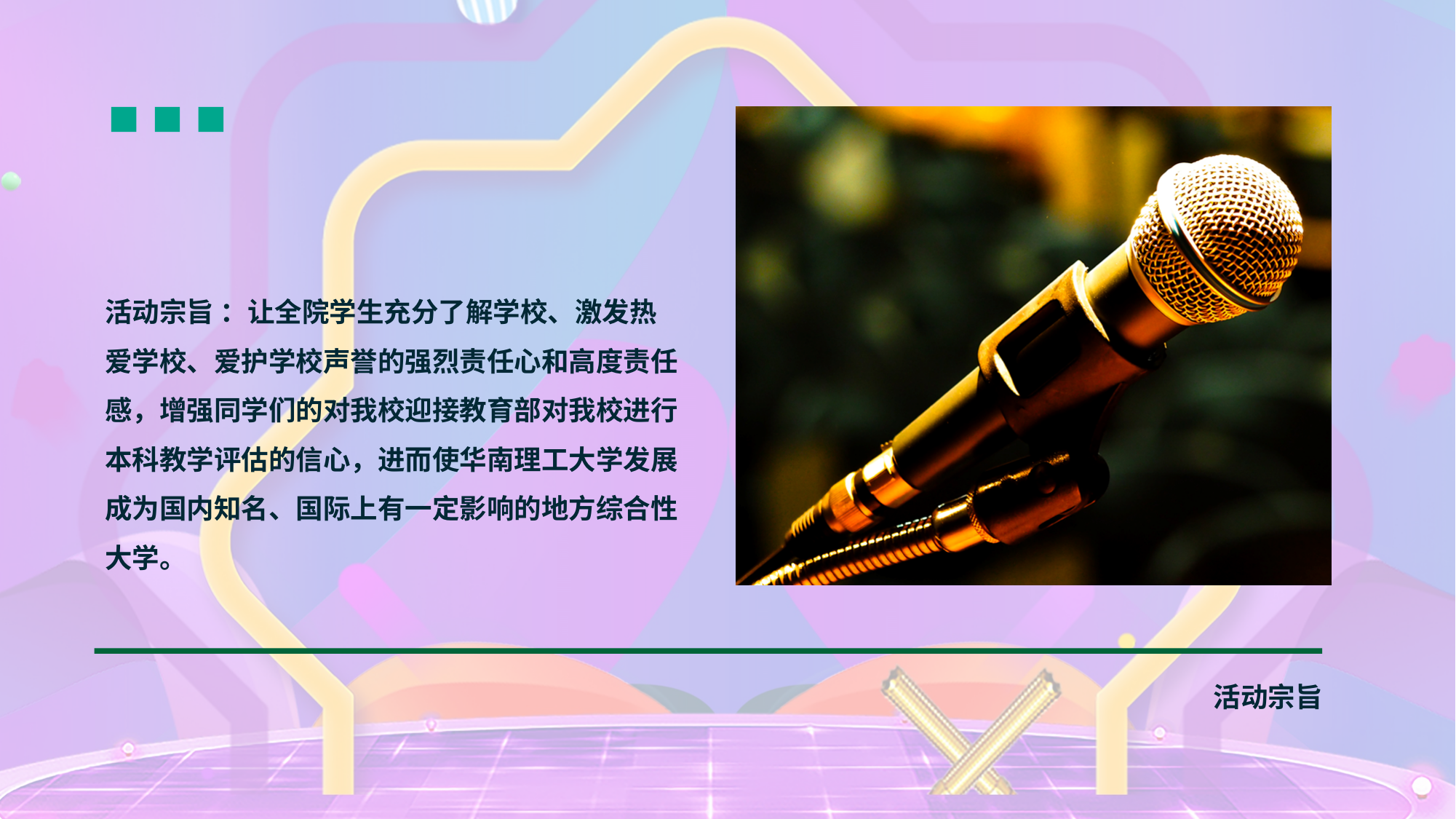

活动宗旨 ：让全院学生充分了解学校、激发热爱学校、爱护学校声誉的强烈责任心和高度责任感，增强同学们的对我校迎接教育部对我校进行本科教学评估的信心，进而使华南理工大学发展成为国内知名、国际上有一定影响的地方综合性大学。

活动宗旨